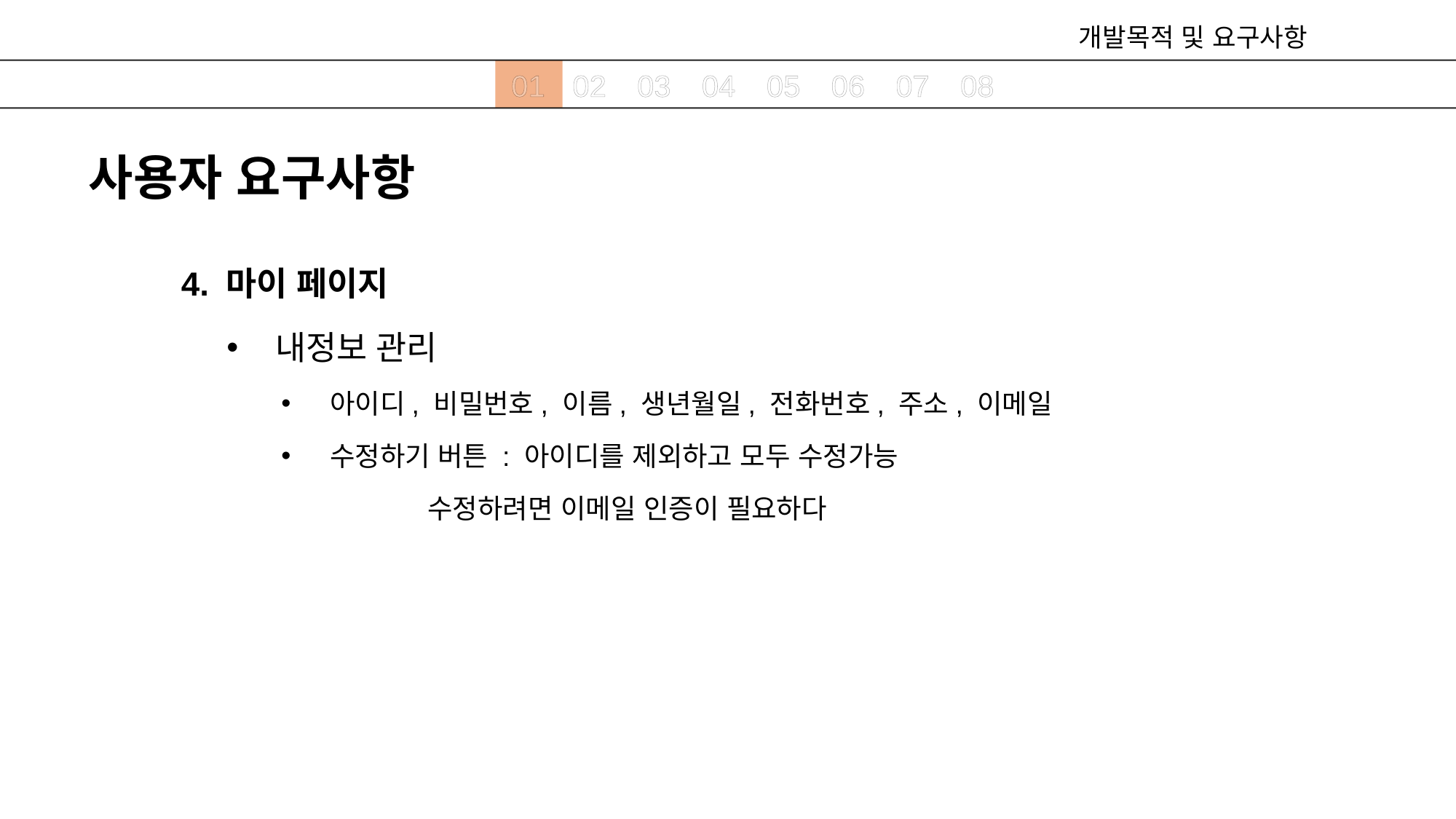

개발목적 및 요구사항

01
02
03
04
05
06
07
08
사용자 요구사항
4. 마이 페이지
내정보 관리
아이디, 비밀번호, 이름, 생년월일, 전화번호, 주소, 이메일
수정하기 버튼 : 아이디를 제외하고 모두 수정가능
	    수정하려면 이메일 인증이 필요하다